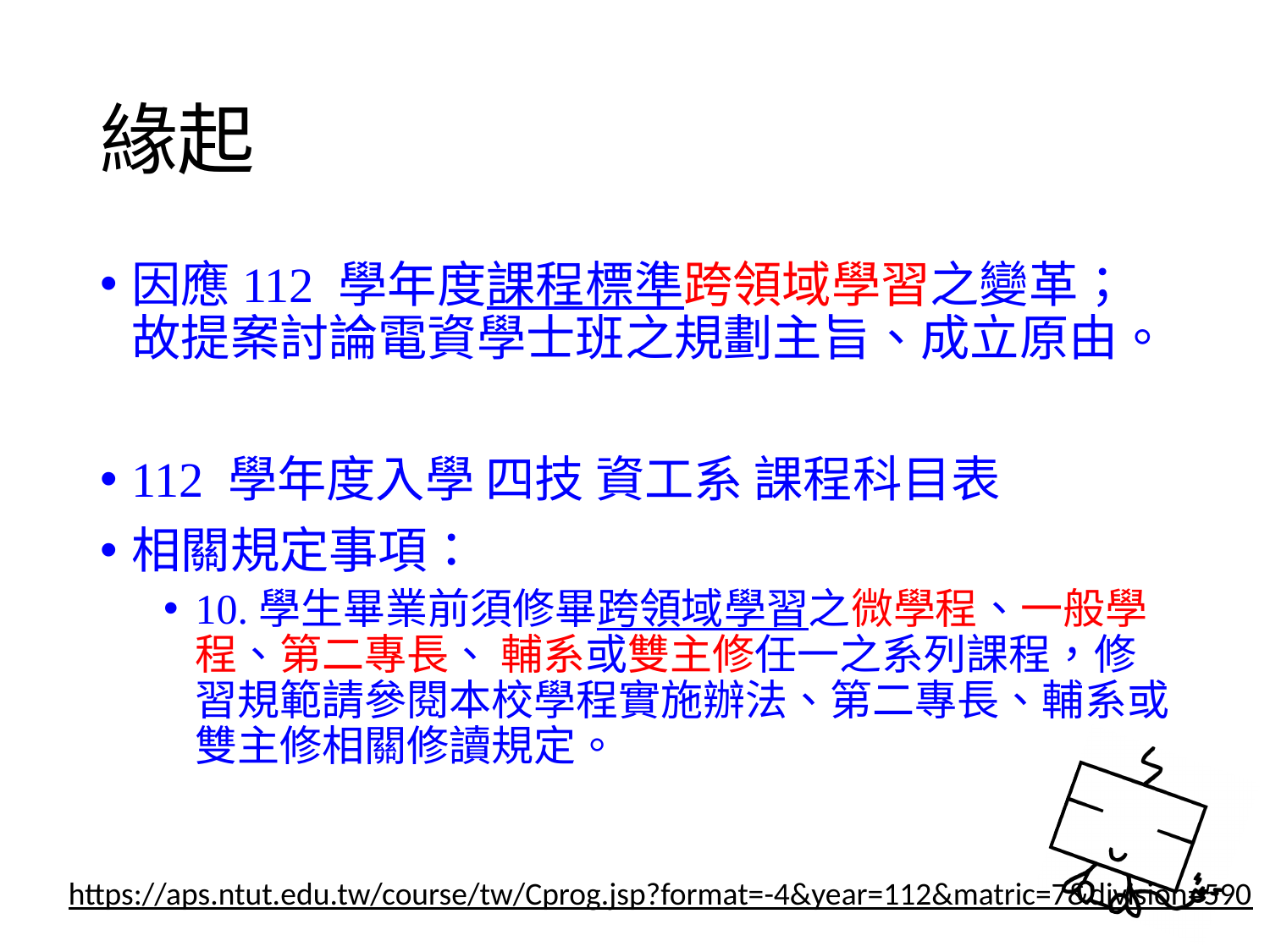

# 緣起
因應112 學年度課程標準跨領域學習之變革；故提案討論電資學士班之規劃主旨、成立原由。

112 學年度入學 四技 資工系 課程科目表
相關規定事項：
10.學生畢業前須修畢跨領域學習之微學程、一般學程、第二專長、 輔系或雙主修任一之系列課程，修習規範請參閱本校學程實施辦法、第二專長、輔系或雙主修相關修讀規定。
https://aps.ntut.edu.tw/course/tw/Cprog.jsp?format=-4&year=112&matric=7&division=590